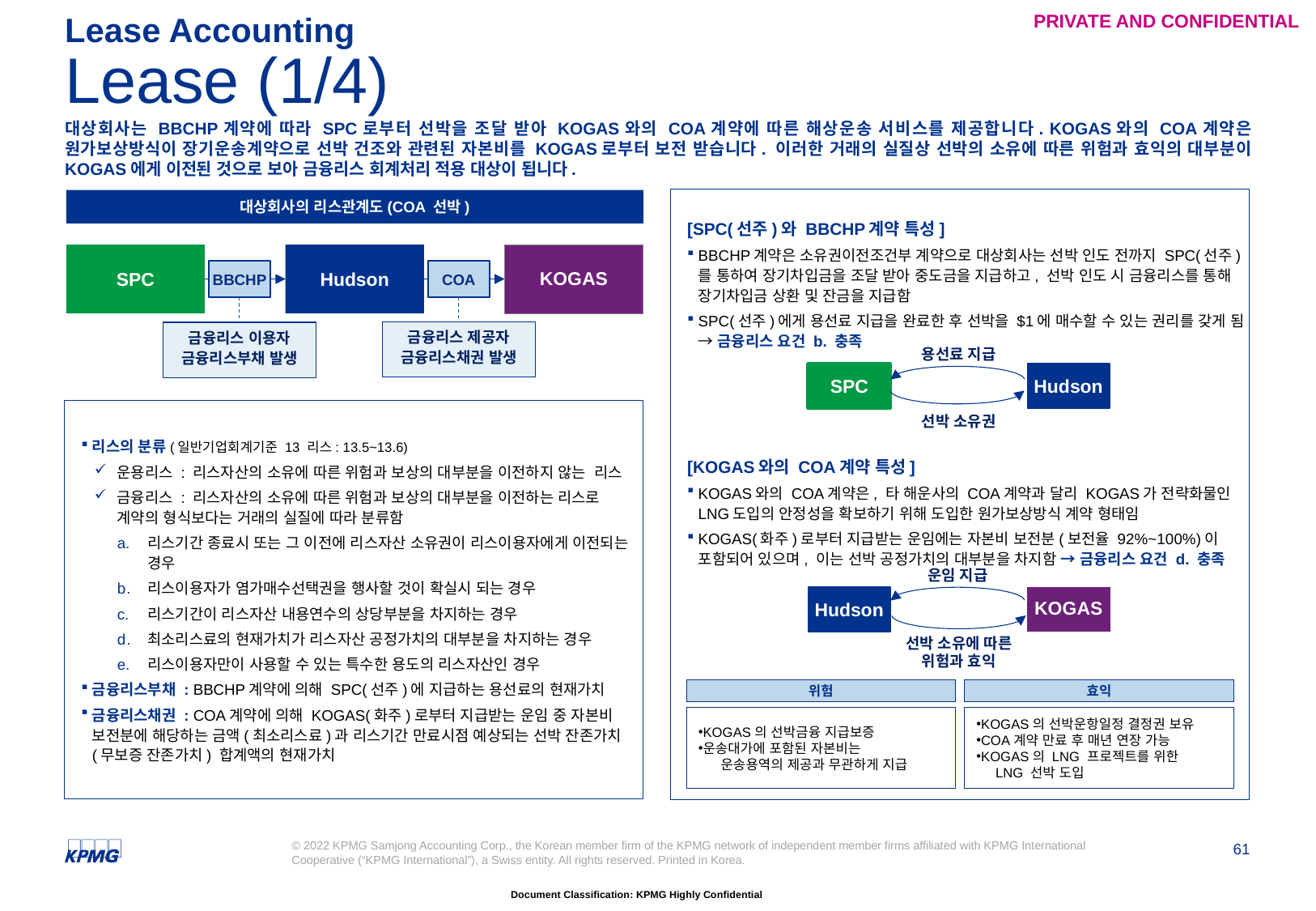

Lease Accounting
# Lease (1/4)
대상회사는 BBCHP계약에 따라 SPC로부터 선박을 조달 받아 KOGAS와의 COA계약에 따른 해상운송 서비스를 제공합니다. KOGAS와의 COA계약은 원가보상방식이 장기운송계약으로 선박 건조와 관련된 자본비를 KOGAS로부터 보전 받습니다. 이러한 거래의 실질상 선박의 소유에 따른 위험과 효익의 대부분이 KOGAS에게 이전된 것으로 보아 금융리스 회계처리 적용 대상이 됩니다.
[SPC(선주)와 BBCHP계약 특성]
BBCHP계약은 소유권이전조건부 계약으로 대상회사는 선박 인도 전까지 SPC(선주)를 통하여 장기차입금을 조달 받아 중도금을 지급하고, 선박 인도 시 금융리스를 통해 장기차입금 상환 및 잔금을 지급함
SPC(선주)에게 용선료 지급을 완료한 후 선박을 $1에 매수할 수 있는 권리를 갖게 됨 → 금융리스 요건 b. 충족

[KOGAS와의 COA계약 특성]
KOGAS와의 COA계약은, 타 해운사의 COA계약과 달리 KOGAS가 전략화물인 LNG도입의 안정성을 확보하기 위해 도입한 원가보상방식 계약 형태임
KOGAS(화주)로부터 지급받는 운임에는 자본비 보전분(보전율 92%~100%)이 포함되어 있으며, 이는 선박 공정가치의 대부분을 차지함 → 금융리스 요건 d. 충족

대상회사의 리스관계도(COA 선박)
Hudson
SPC
KOGAS
BBCHP
COA
금융리스 제공자
금융리스채권 발생
금융리스 이용자
금융리스부채 발생
용선료 지급
Hudson
SPC

선박 소유권
리스의 분류(일반기업회계기준 13 리스: 13.5~13.6)
운용리스 : 리스자산의 소유에 따른 위험과 보상의 대부분을 이전하지 않는  리스
금융리스 : 리스자산의 소유에 따른 위험과 보상의 대부분을 이전하는 리스로 계약의 형식보다는 거래의 실질에 따라 분류함
리스기간 종료시 또는 그 이전에 리스자산 소유권이 리스이용자에게 이전되는 경우
리스이용자가 염가매수선택권을 행사할 것이 확실시 되는 경우
리스기간이 리스자산 내용연수의 상당부분을 차지하는 경우
최소리스료의 현재가치가 리스자산 공정가치의 대부분을 차지하는 경우
리스이용자만이 사용할 수 있는 특수한 용도의 리스자산인 경우
금융리스부채 : BBCHP계약에 의해 SPC(선주)에 지급하는 용선료의 현재가치
금융리스채권 : COA계약에 의해 KOGAS(화주)로부터 지급받는 운임 중 자본비 보전분에 해당하는 금액(최소리스료)과 리스기간 만료시점 예상되는 선박 잔존가치(무보증 잔존가치) 합계액의 현재가치
운임 지급
Hudson

KOGAS

선박 소유에 따른 위험과 효익
위험
KOGAS의 선박금융 지급보증
운송대가에 포함된 자본비는
     운송용역의 제공과 무관하게 지급
효익
KOGAS의 선박운항일정 결정권 보유
COA계약 만료 후 매년 연장 가능
KOGAS의 LNG 프로젝트를 위한
     LNG 선박 도입